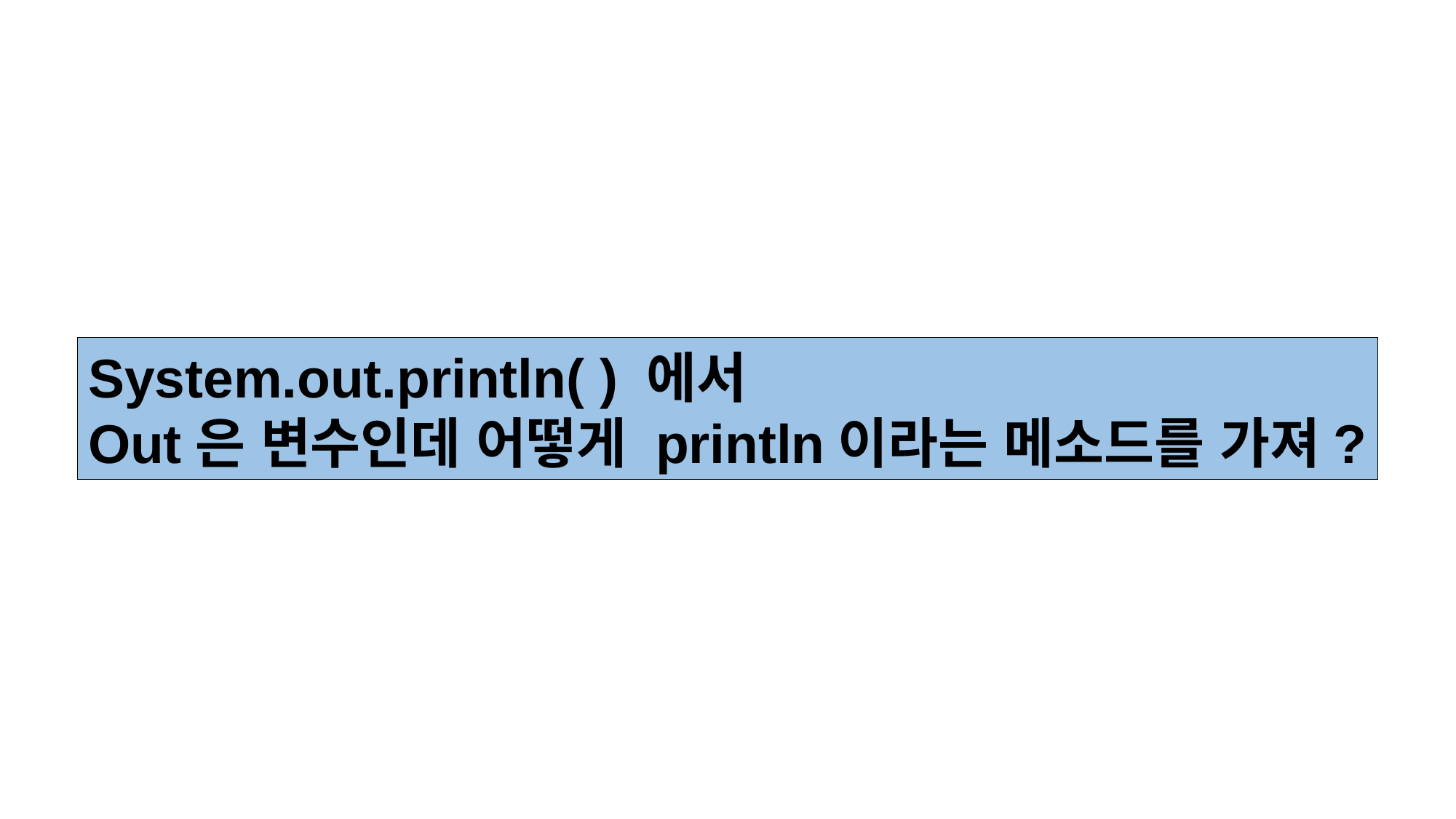

System.out.println( ) 에서
Out은 변수인데 어떻게 println이라는 메소드를 가져?